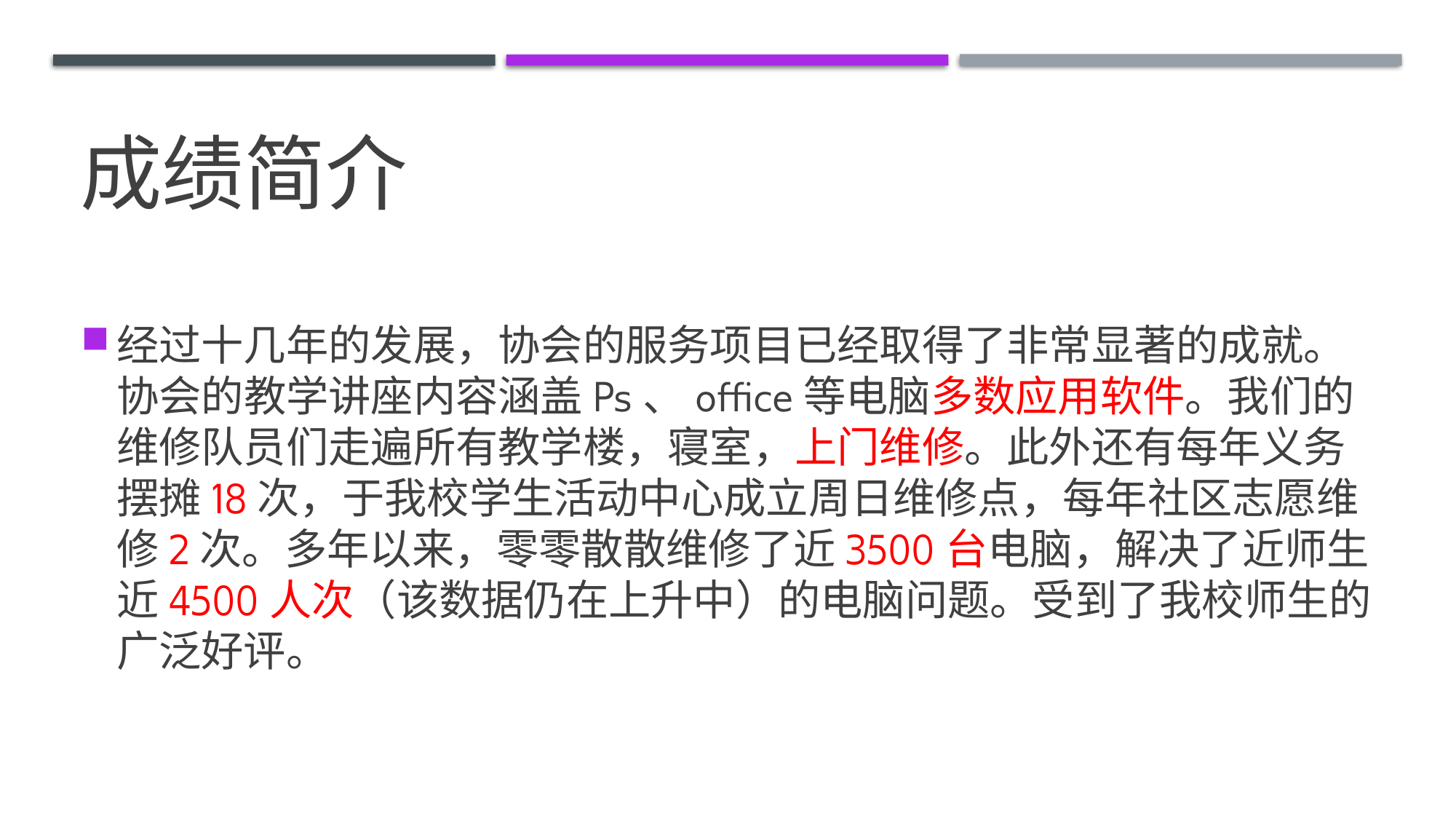

# 成绩简介
经过十几年的发展，协会的服务项目已经取得了非常显著的成就。协会的教学讲座内容涵盖Ps、office等电脑多数应用软件。我们的维修队员们走遍所有教学楼，寝室，上门维修。此外还有每年义务摆摊18次，于我校学生活动中心成立周日维修点，每年社区志愿维修2次。多年以来，零零散散维修了近3500台电脑，解决了近师生近4500人次（该数据仍在上升中）的电脑问题。受到了我校师生的广泛好评。